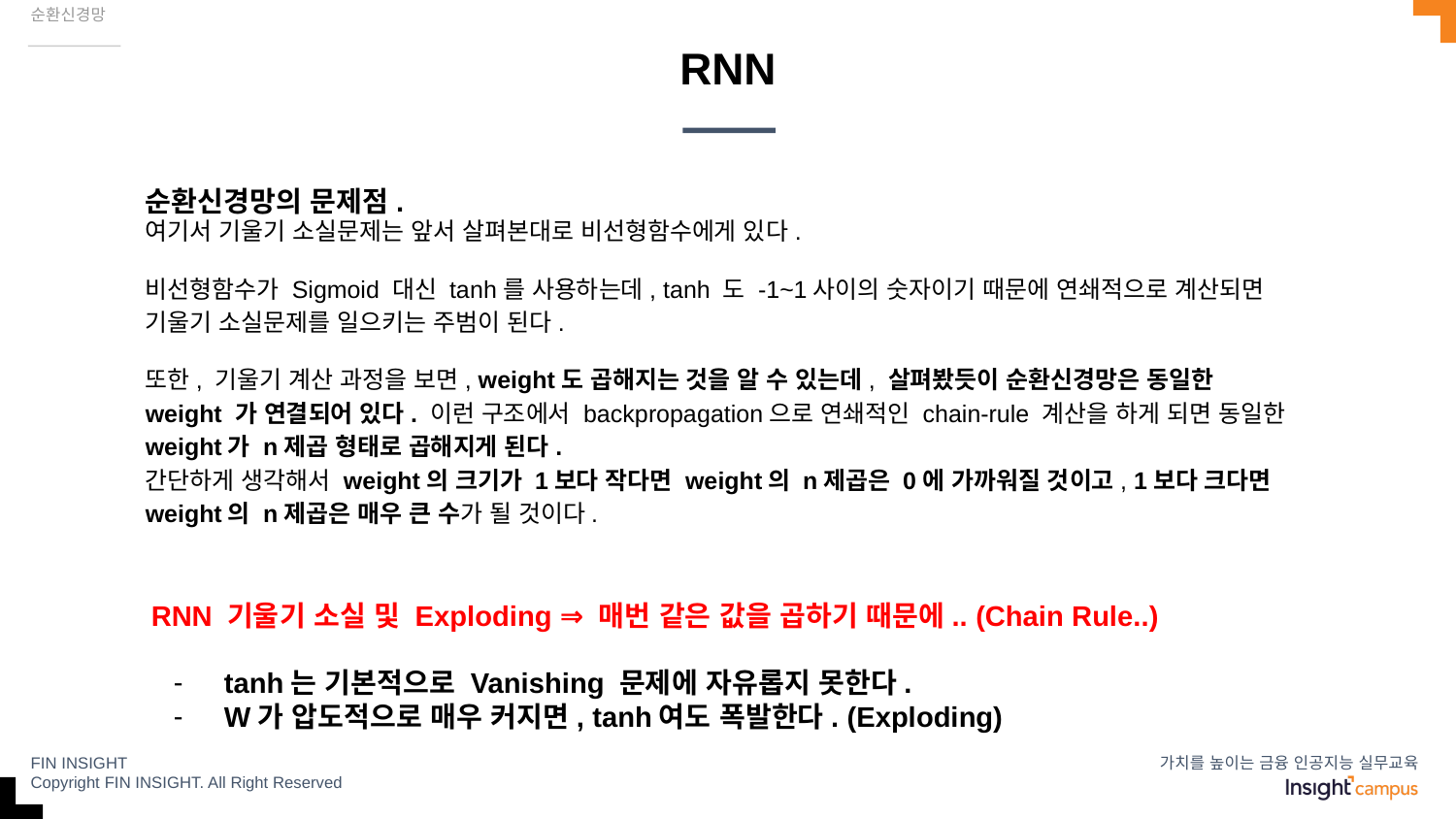

순환신경망
# RNN
순환신경망의 문제점.
여기서 기울기 소실문제는 앞서 살펴본대로 비선형함수에게 있다.
비선형함수가 Sigmoid 대신 tanh를 사용하는데, tanh 도 -1~1사이의 숫자이기 때문에 연쇄적으로 계산되면 기울기 소실문제를 일으키는 주범이 된다.
또한, 기울기 계산 과정을 보면, weight도 곱해지는 것을 알 수 있는데, 살펴봤듯이 순환신경망은 동일한 weight 가 연결되어 있다. 이런 구조에서 backpropagation으로 연쇄적인 chain-rule 계산을 하게 되면 동일한 weight가 n제곱 형태로 곱해지게 된다.
간단하게 생각해서 weight의 크기가 1보다 작다면 weight의 n제곱은 0에 가까워질 것이고, 1보다 크다면 weight의 n제곱은 매우 큰 수가 될 것이다.

RNN 기울기 소실 및 Exploding ⇒ 매번 같은 값을 곱하기 때문에.. (Chain Rule..)

tanh는 기본적으로 Vanishing 문제에 자유롭지 못한다.
W가 압도적으로 매우 커지면, tanh여도 폭발한다. (Exploding)